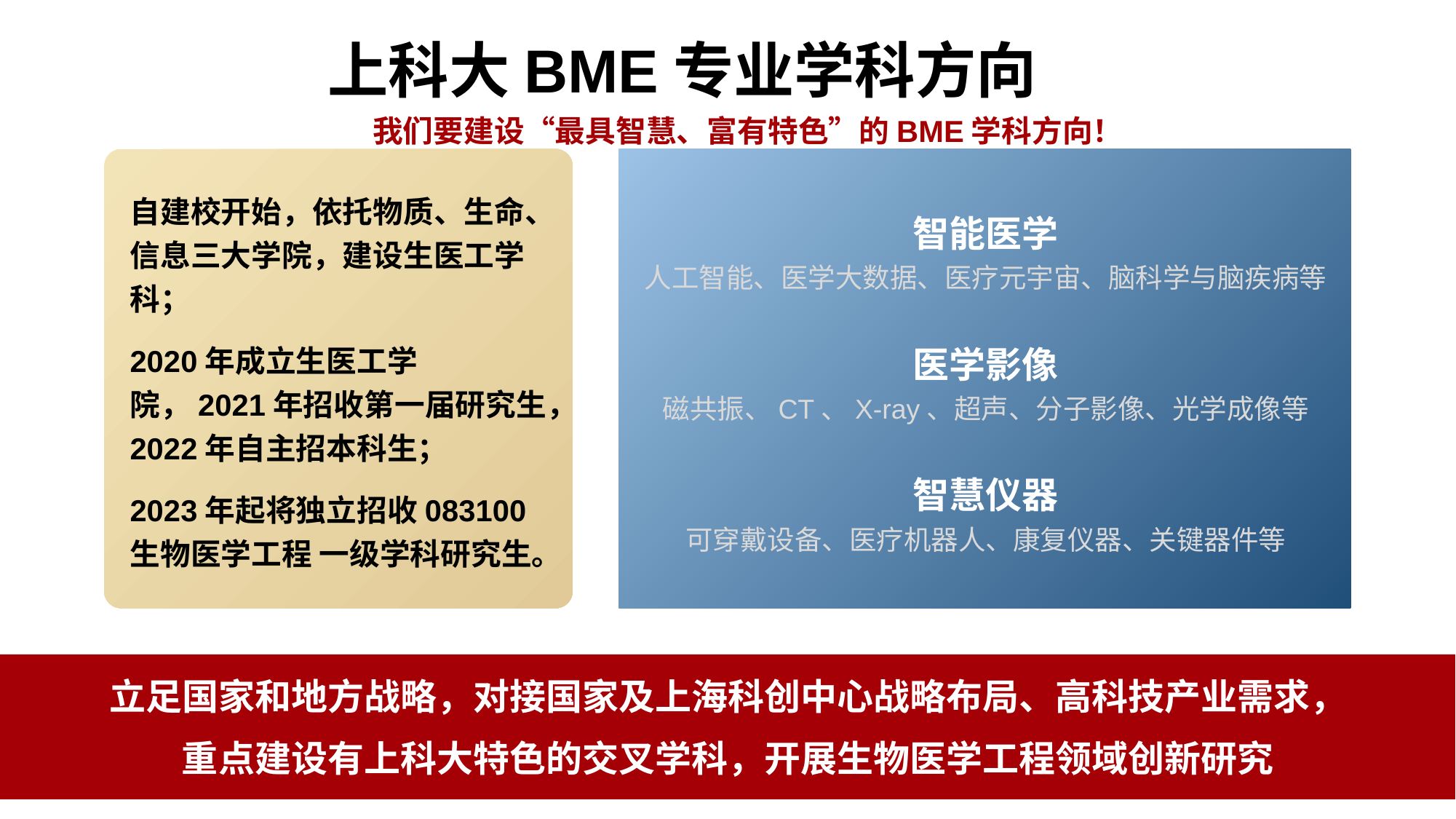

# 上科大BME专业学科方向
我们要建设“最具智慧、富有特色”的BME学科方向！

智能医学
人工智能、医学大数据、医疗元宇宙、脑科学与脑疾病等

医学影像
磁共振、CT、X-ray、超声、分子影像、光学成像等

智慧仪器
可穿戴设备、医疗机器人、康复仪器、关键器件等
自建校开始，依托物质、生命、信息三大学院，建设生医工学科；
2020年成立生医工学院，2021年招收第一届研究生，2022年自主招本科生；
2023年起将独立招收083100 生物医学工程 一级学科研究生。
立足国家和地方战略，对接国家及上海科创中心战略布局、高科技产业需求，
重点建设有上科大特色的交叉学科，开展生物医学工程领域创新研究